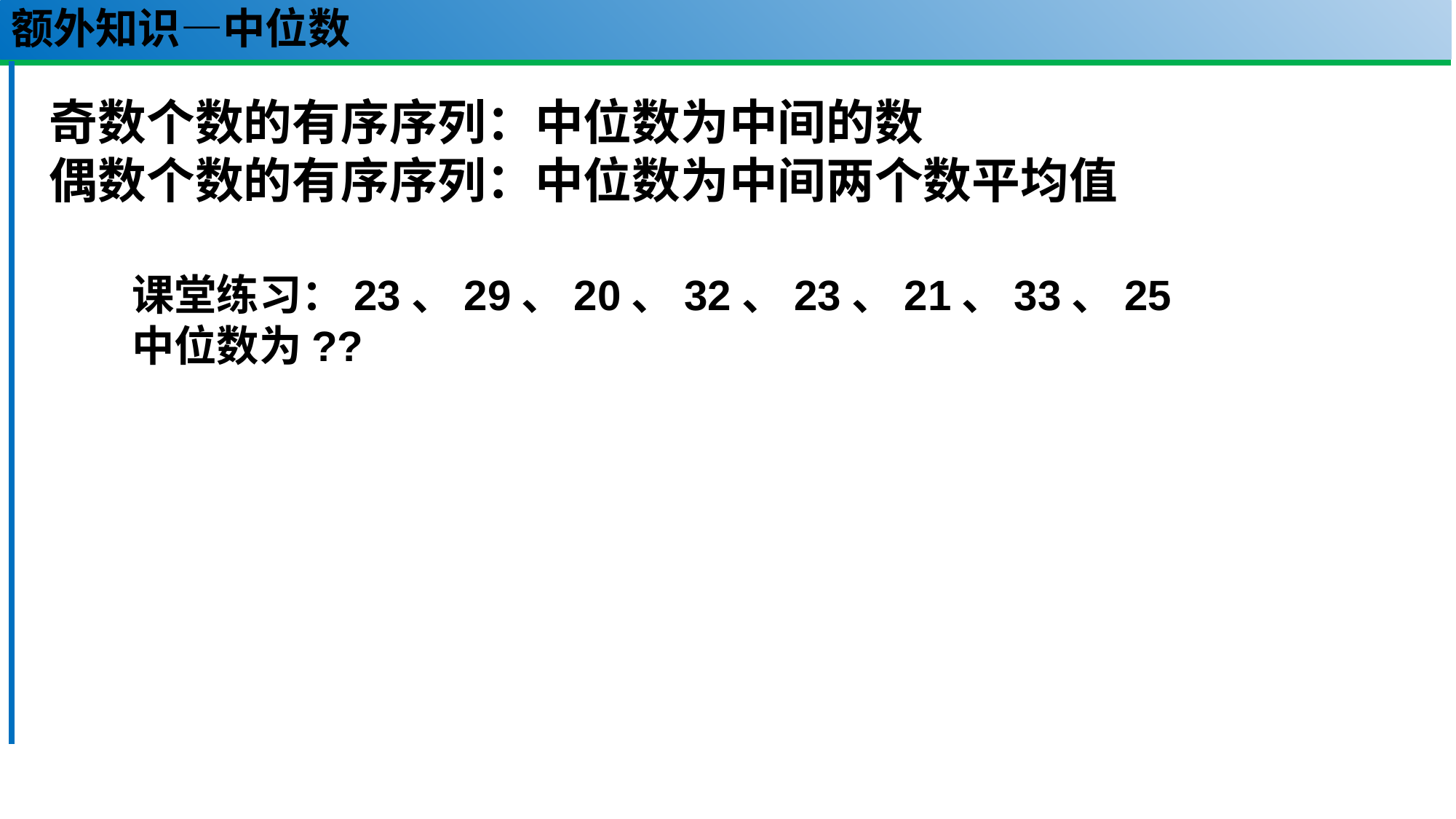

# 额外知识—中位数
奇数个数的有序序列：中位数为中间的数
偶数个数的有序序列：中位数为中间两个数平均值
课堂练习：23、29、20、32、23、21、33、25
中位数为??